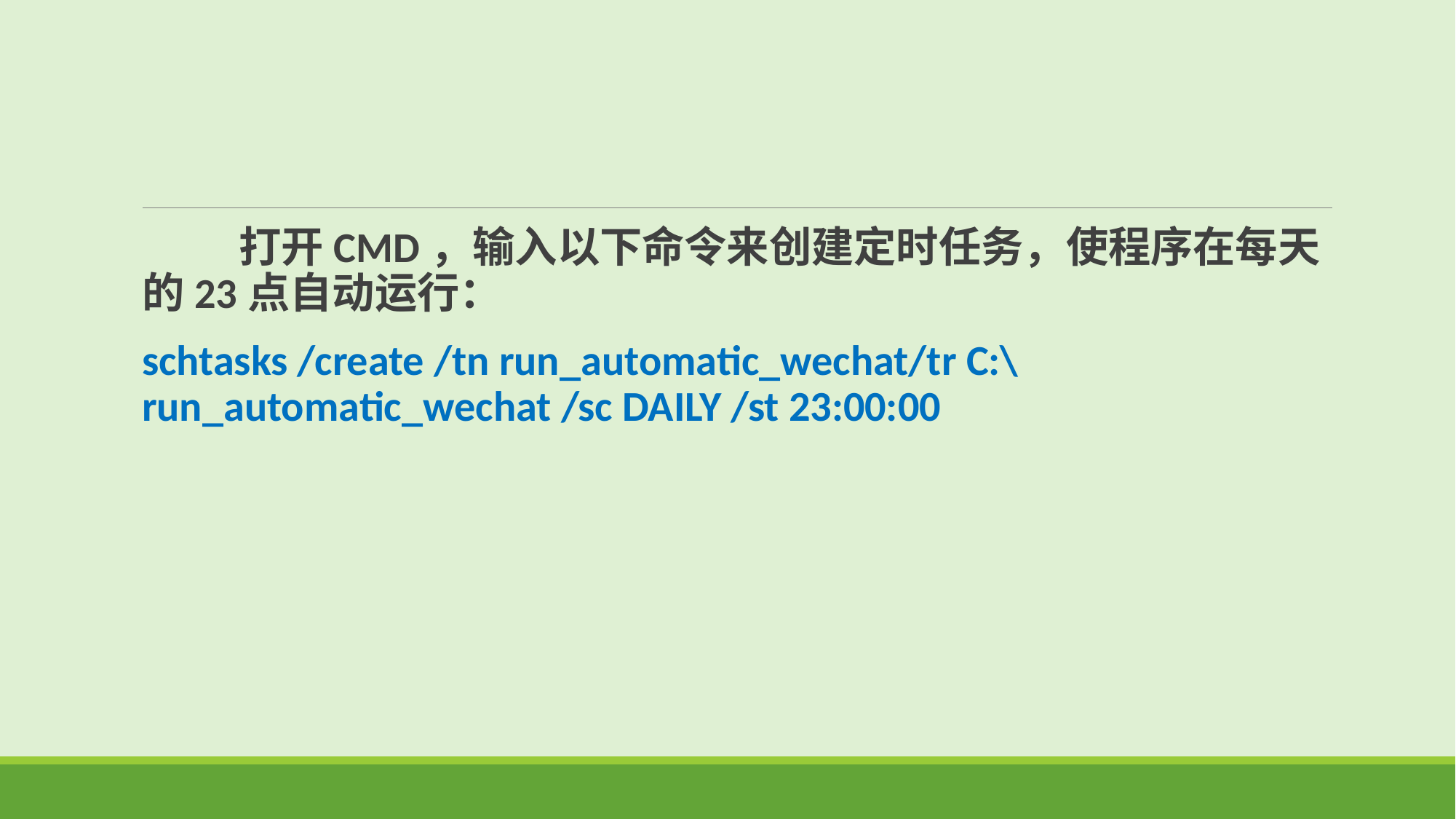

打开CMD，输入以下命令来创建定时任务，使程序在每天的23点自动运行：
schtasks /create /tn run_automatic_wechat/tr C:\run_automatic_wechat /sc DAILY /st 23:00:00